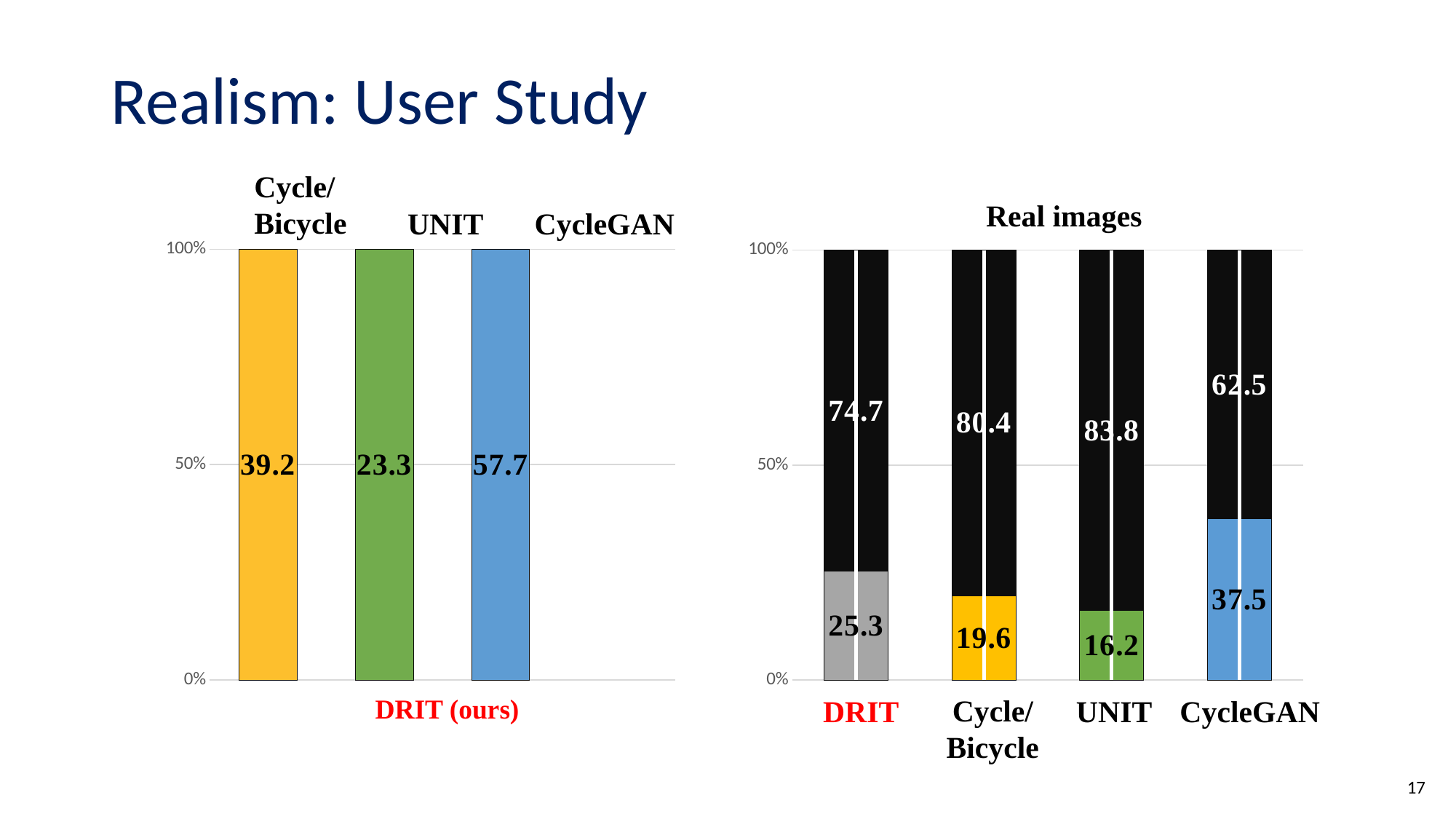

# Realism: User Study
Cycle/
Bicycle
UNIT
CycleGAN

### Chart

| Category | 數列 1 | 數列 2 |
|---|---|---|
| 類別 1 | 60.8 | 39.2 |
| 類別 2 | 76.7 | 23.3 |
| 類別 3 | 42.3 | 57.7 |
DRIT (ours)
Real images

### Chart

| Category | 數列 1 | 數列 2 |
|---|---|---|
| 類別 1 | 25.3 | 74.7 |
| 類別 2 | 19.6 | 80.4 |
| 類別 3 | 16.2 | 83.8 |
| 類別 4 | 37.5 | 62.5 |
DRIT
Cycle/
Bicycle
UNIT
CycleGAN
17